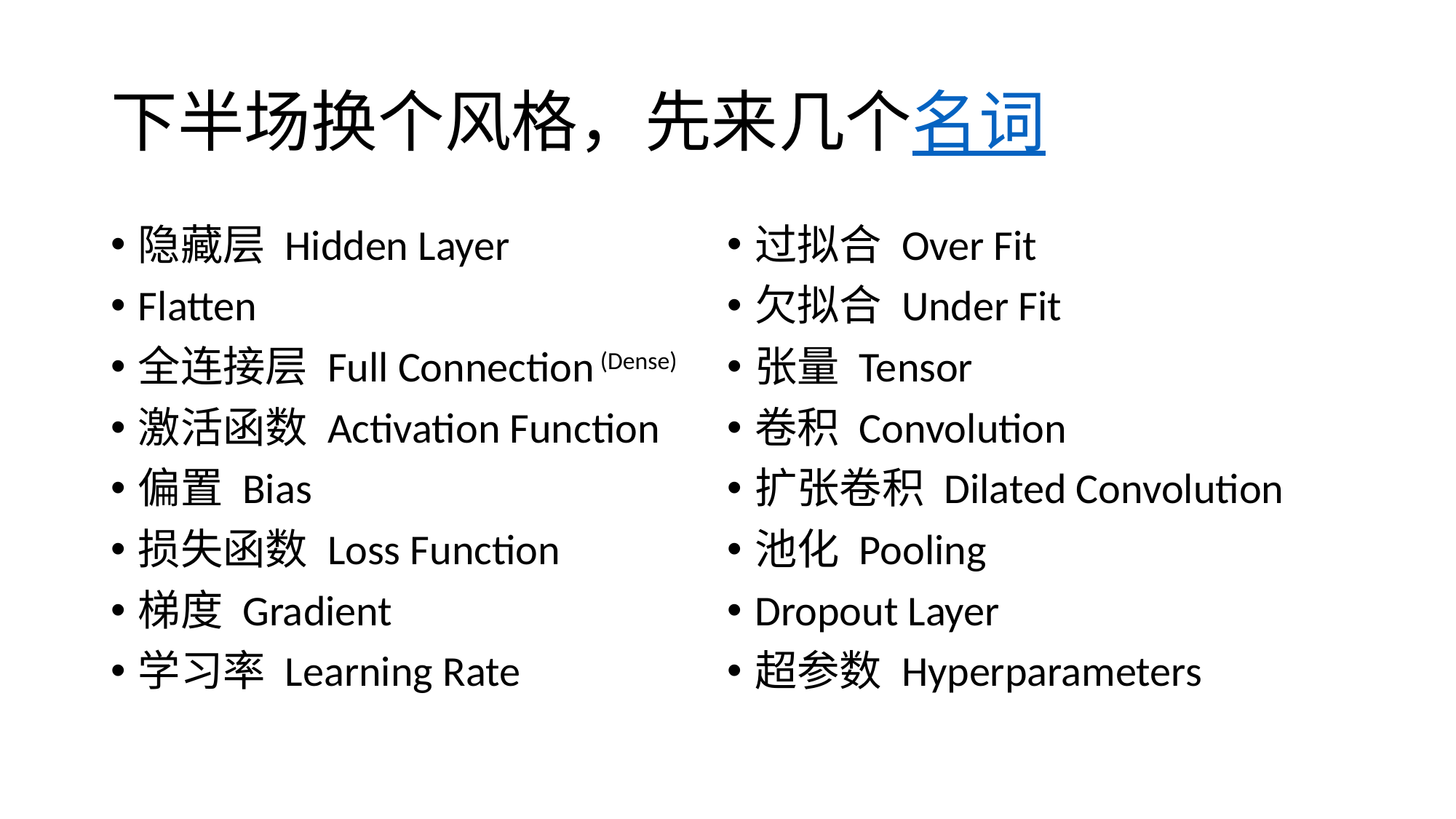

# 下半场换个风格，先来几个名词
隐藏层 Hidden Layer
Flatten
全连接层 Full Connection (Dense)
激活函数 Activation Function
偏置 Bias
损失函数 Loss Function
梯度 Gradient
学习率 Learning Rate
过拟合 Over Fit
欠拟合 Under Fit
张量 Tensor
卷积 Convolution
扩张卷积 Dilated Convolution
池化 Pooling
Dropout Layer
超参数 Hyperparameters